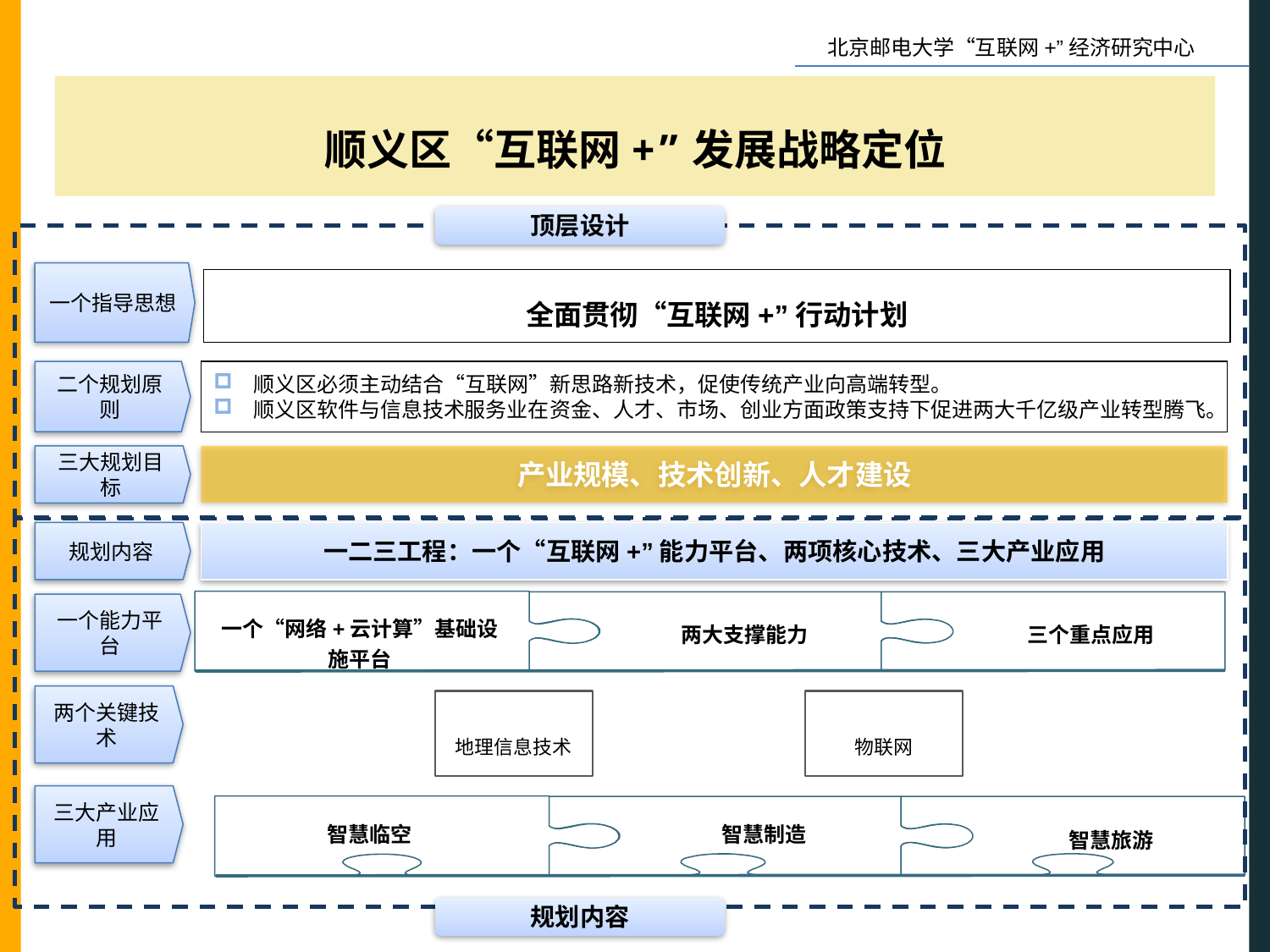

顺义区“互联网+”发展战略定位
顶层设计

一个指导思想
全面贯彻“互联网+”行动计划
二个规划原则
顺义区必须主动结合“互联网”新思路新技术，促使传统产业向高端转型。
顺义区软件与信息技术服务业在资金、人才、市场、创业方面政策支持下促进两大千亿级产业转型腾飞。
三大规划目标
产业规模、技术创新、人才建设
规划内容
一二三工程：一个“互联网+”能力平台、两项核心技术、三大产业应用

一个“网络+云计算”基础设施平台
三个重点应用
两大支撑能力

一个能力平台
两个关键技术

地理信息技术

物联网

智慧临空
智慧制造
智慧旅游

三大产业应用

规划内容